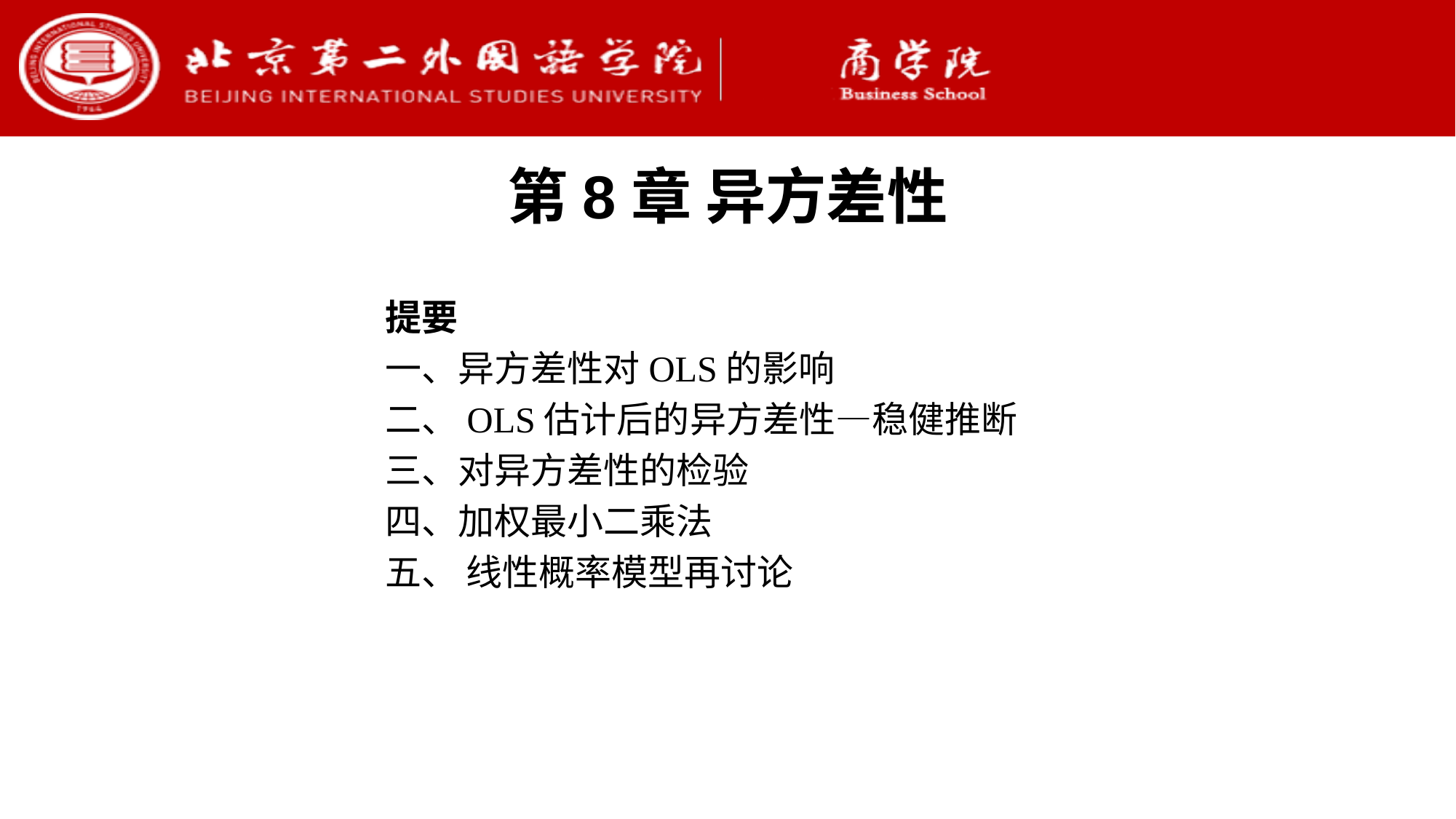

第8章 异方差性
提要
一、异方差性对OLS的影响
二、OLS估计后的异方差性—稳健推断
三、对异方差性的检验
四、加权最小二乘法
五、 线性概率模型再讨论